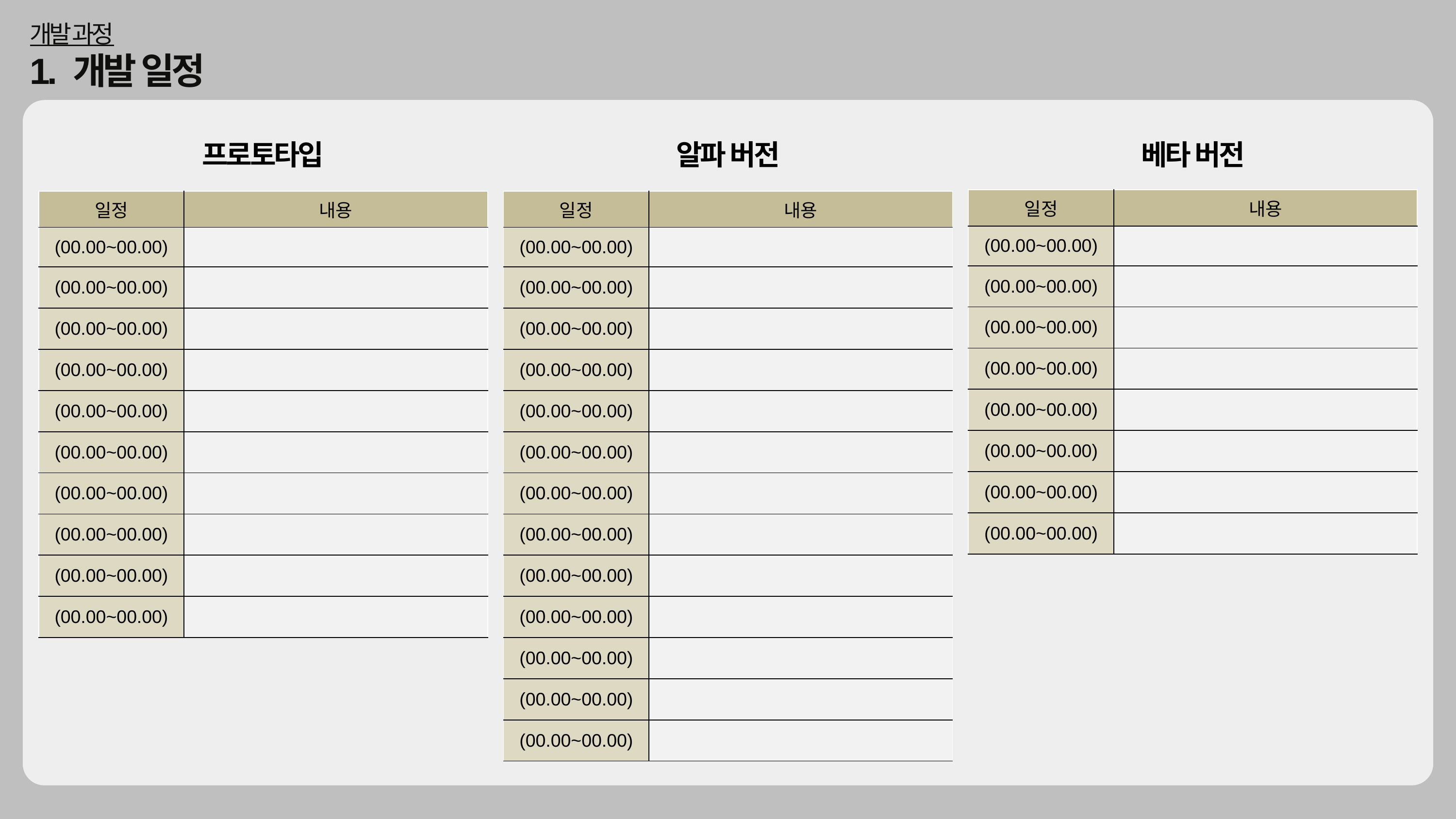

개발 과정
1. 개발 일정

프로토타입
알파 버전
베타 버전
| 일정 | 내용 |
| --- | --- |
| (00.00~00.00) |  |
| (00.00~00.00) |  |
| (00.00~00.00) |  |
| (00.00~00.00) |  |
| (00.00~00.00) |  |
| (00.00~00.00) |  |
| (00.00~00.00) |  |
| (00.00~00.00) |  |
| 일정 | 내용 |
| --- | --- |
| (00.00~00.00) |  |
| (00.00~00.00) |  |
| (00.00~00.00) |  |
| (00.00~00.00) |  |
| (00.00~00.00) |  |
| (00.00~00.00) |  |
| (00.00~00.00) |  |
| (00.00~00.00) |  |
| (00.00~00.00) |  |
| (00.00~00.00) |  |
| 일정 | 내용 |
| --- | --- |
| (00.00~00.00) |  |
| (00.00~00.00) |  |
| (00.00~00.00) |  |
| (00.00~00.00) |  |
| (00.00~00.00) |  |
| (00.00~00.00) |  |
| (00.00~00.00) |  |
| (00.00~00.00) |  |
| (00.00~00.00) |  |
| (00.00~00.00) |  |
| (00.00~00.00) |  |
| (00.00~00.00) |  |
| (00.00~00.00) |  |